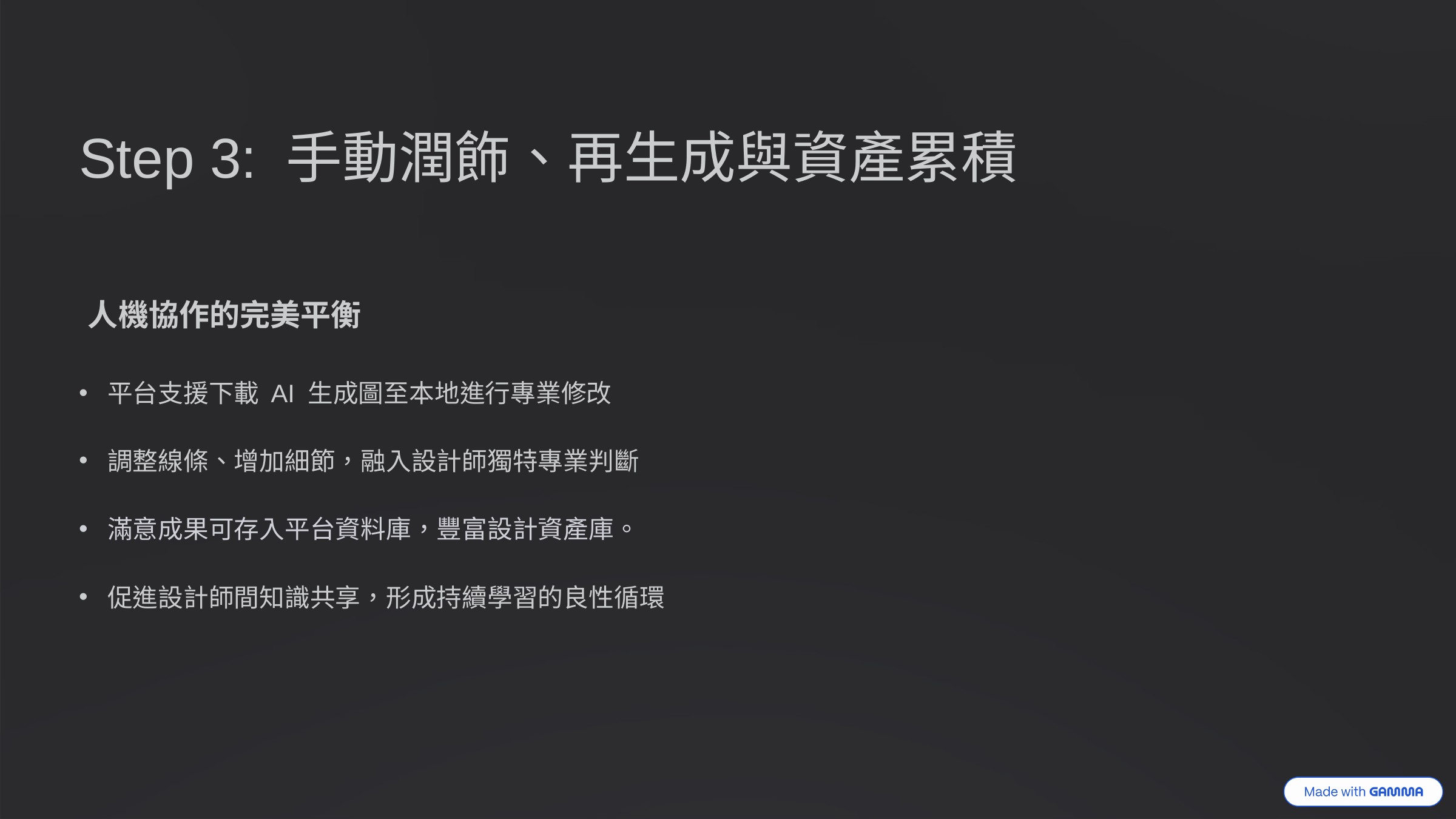

Step 3: 手動潤飾、再生成與資產累積
人機協作的完美平衡
平台支援下載 AI 生成圖至本地進行專業修改
調整線條、增加細節，融入設計師獨特專業判斷
滿意成果可存入平台資料庫，豐富設計資產庫。
促進設計師間知識共享，形成持續學習的良性循環